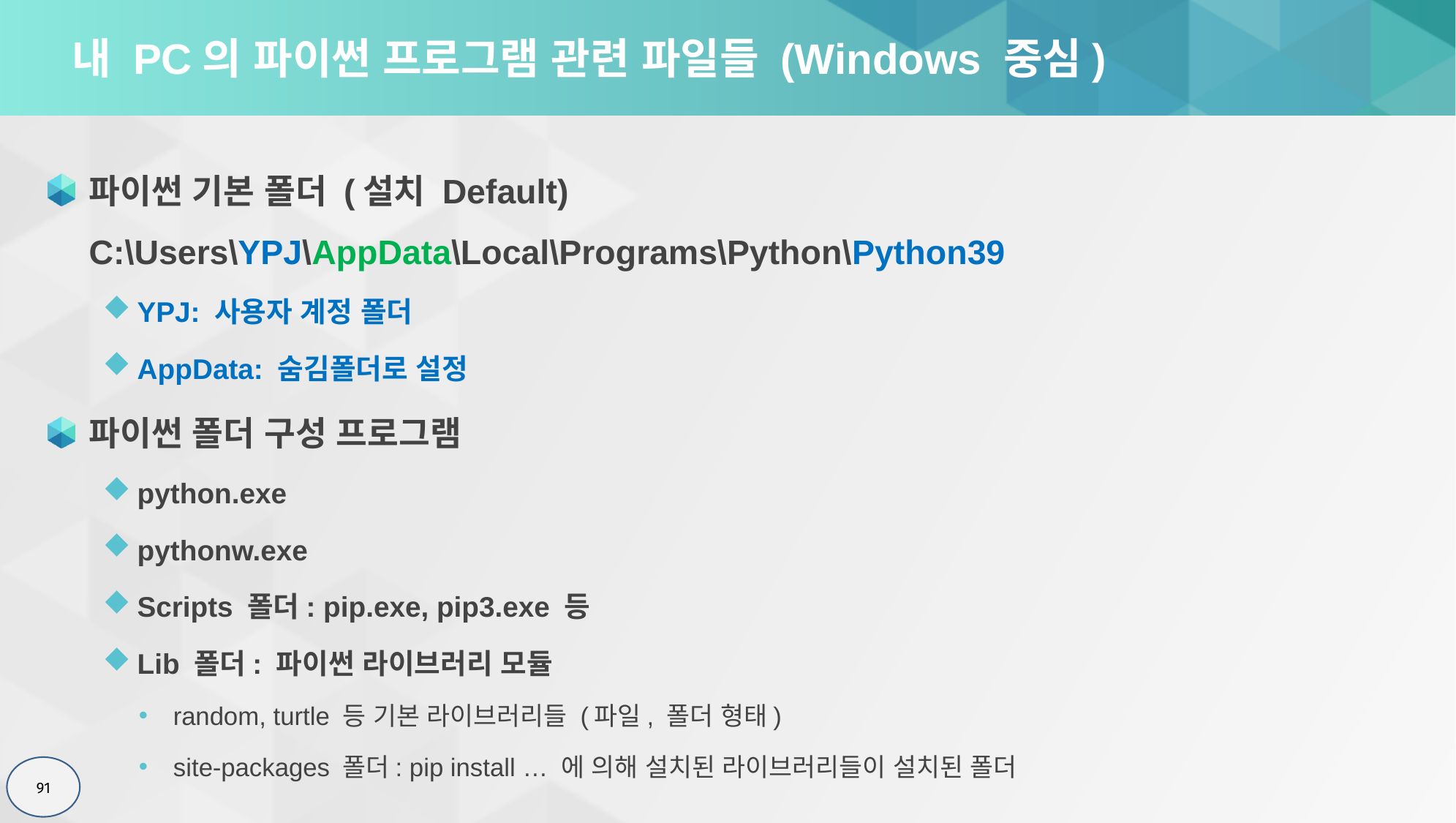

# 내 PC의 파이썬 프로그램 관련 파일들 (Windows 중심)
파이썬 기본 폴더 (설치 Default)
C:\Users\YPJ\AppData\Local\Programs\Python\Python39
YPJ: 사용자 계정 폴더
AppData: 숨김폴더로 설정
파이썬 폴더 구성 프로그램
python.exe
pythonw.exe
Scripts 폴더: pip.exe, pip3.exe 등
Lib 폴더: 파이썬 라이브러리 모듈
random, turtle 등 기본 라이브러리들 (파일, 폴더 형태)
site-packages 폴더: pip install … 에 의해 설치된 라이브러리들이 설치된 폴더